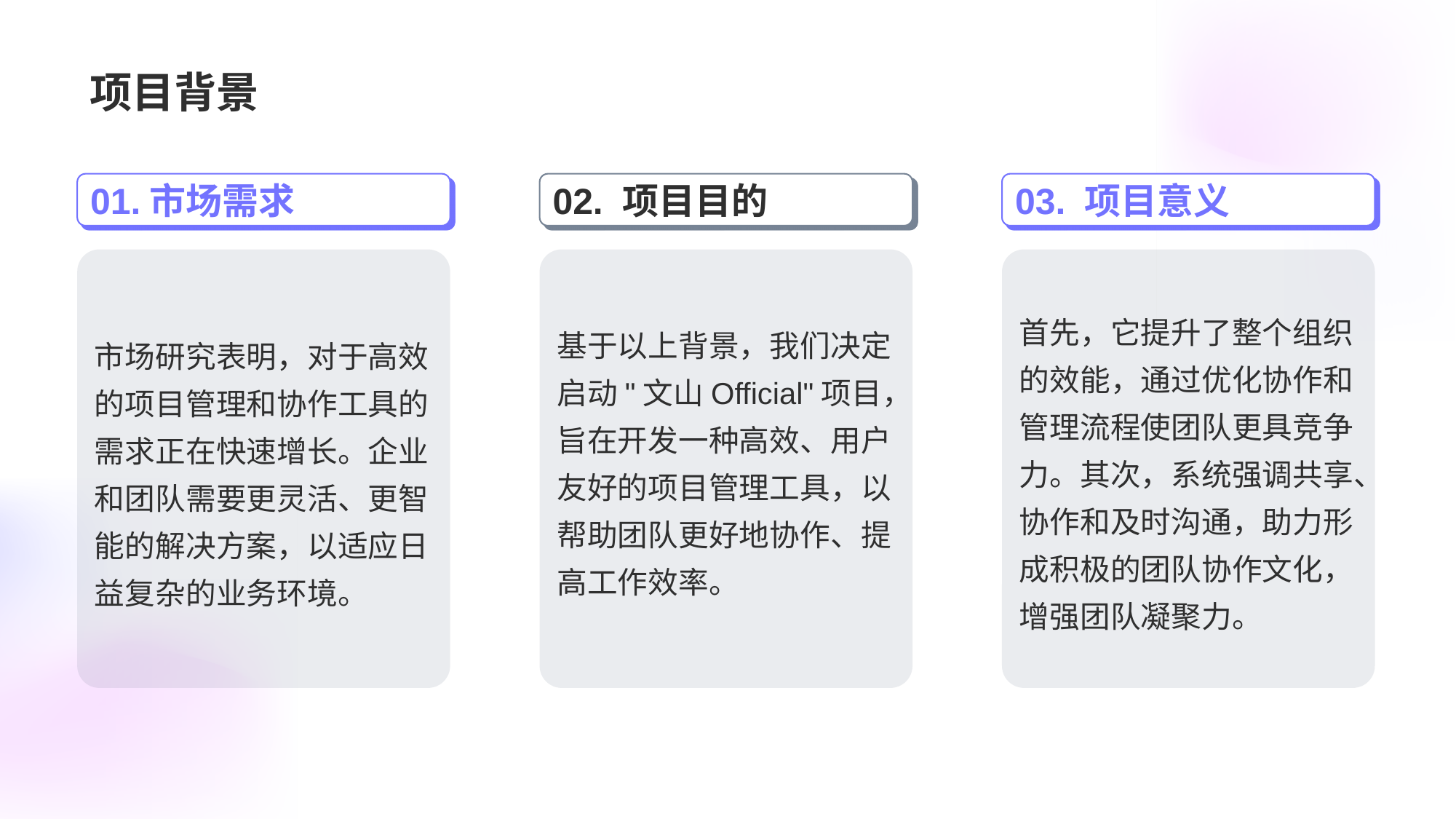

# 项目背景
02. 项目目的
基于以上背景，我们决定启动"文山Official"项目，旨在开发一种高效、用户友好的项目管理工具，以帮助团队更好地协作、提高工作效率。

03. 项目意义
首先，它提升了整个组织的效能，通过优化协作和管理流程使团队更具竞争力。其次，系统强调共享、协作和及时沟通，助力形成积极的团队协作文化，增强团队凝聚力。
01.市场需求
市场研究表明，对于高效的项目管理和协作工具的需求正在快速增长。企业和团队需要更灵活、更智能的解决方案，以适应日益复杂的业务环境。